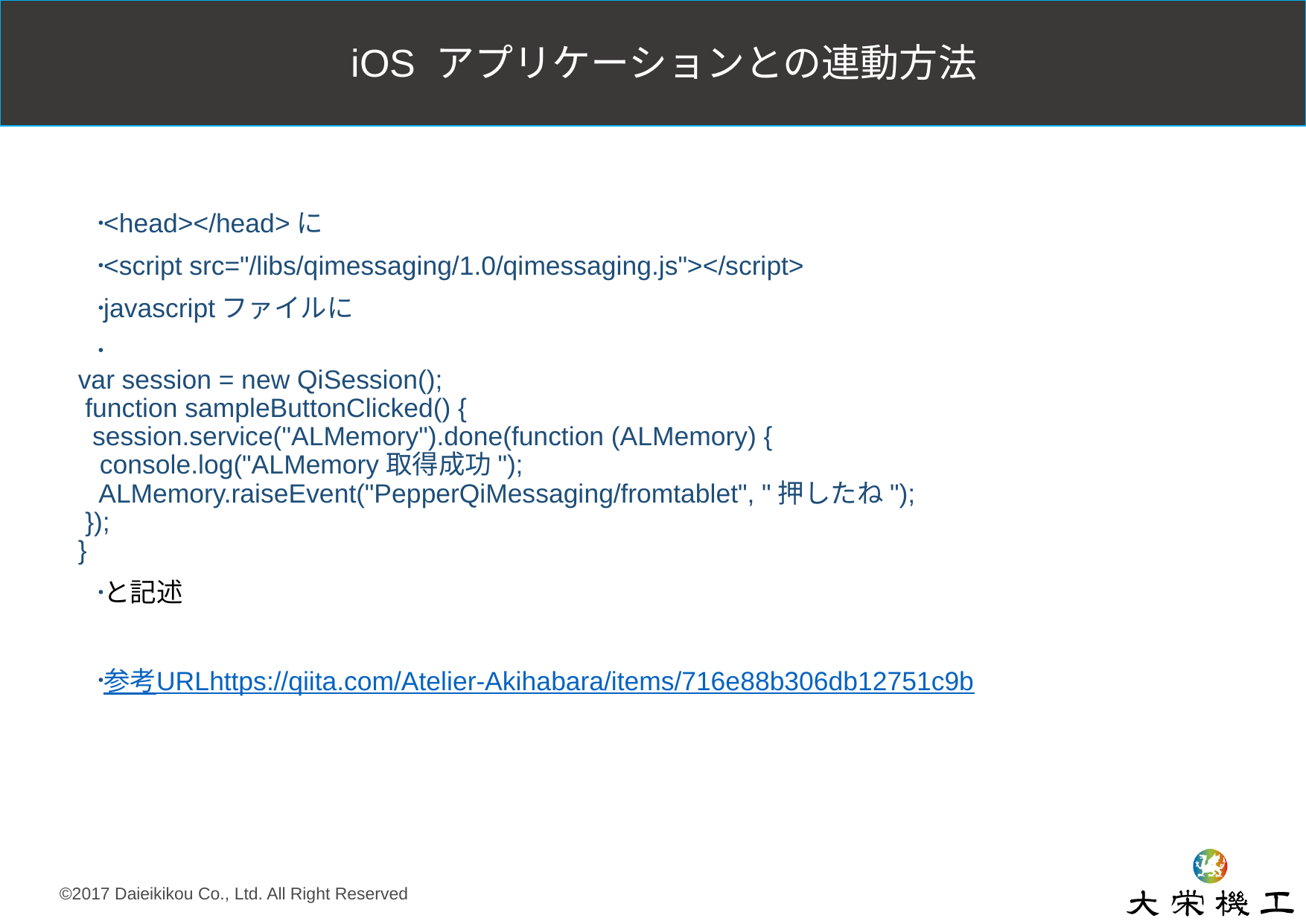

iOS アプリケーションとの連動方法
#
<head></head>に
<script src="/libs/qimessaging/1.0/qimessaging.js"></script>
javascriptファイルに
var session = new QiSession();
 function sampleButtonClicked() {
  session.service("ALMemory").done(function (ALMemory) {
   console.log("ALMemory取得成功");
   ALMemory.raiseEvent("PepperQiMessaging/fromtablet", "押したね");
 });
}
と記述

参考URL
https://qiita.com/Atelier-Akihabara/items/716e88b306db12751c9b